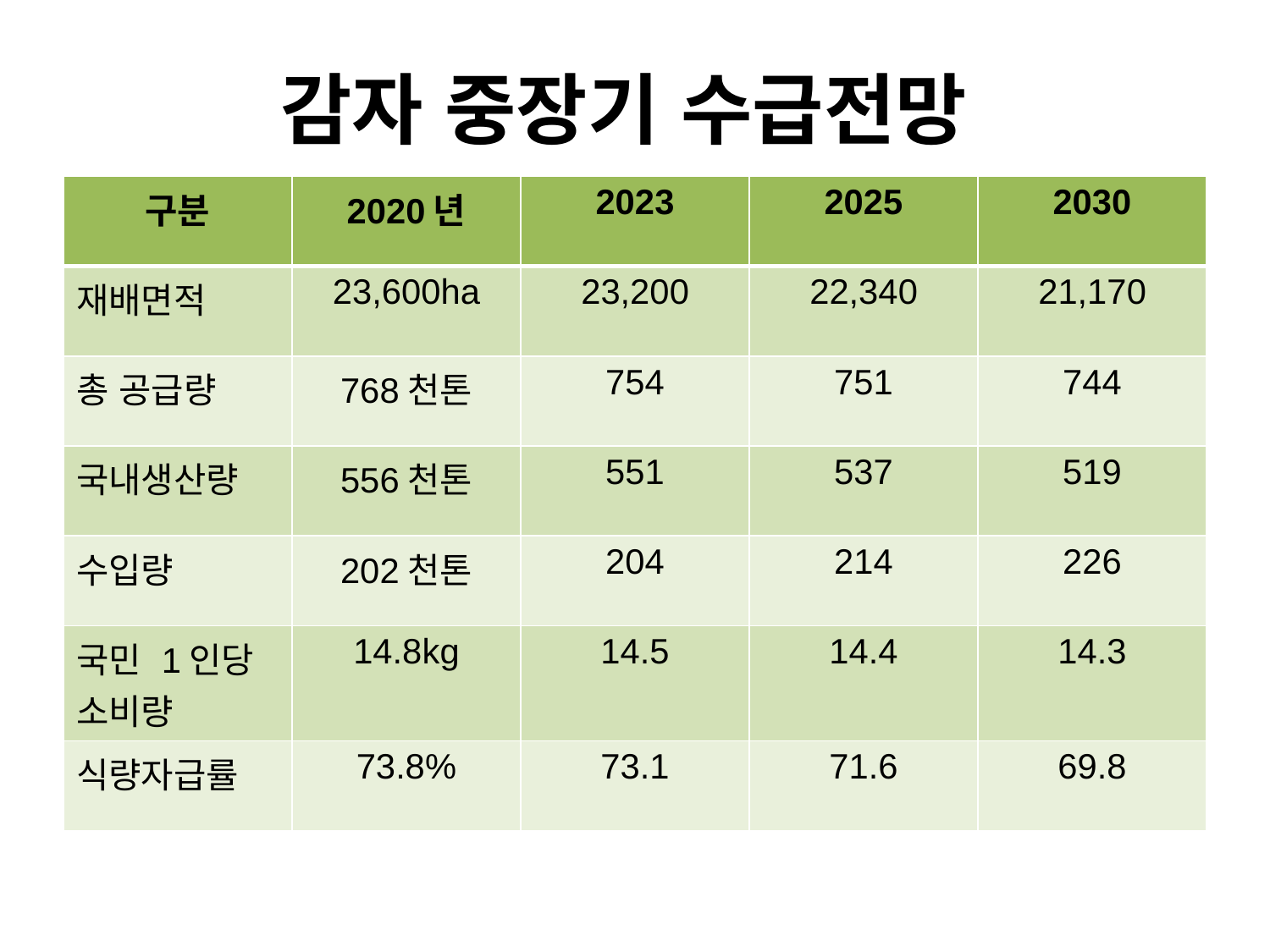

# 감자 중장기 수급전망
| 구분 | 2020년 | 2023 | 2025 | 2030 |
| --- | --- | --- | --- | --- |
| 재배면적 | 23,600ha | 23,200 | 22,340 | 21,170 |
| 총 공급량 | 768천톤 | 754 | 751 | 744 |
| 국내생산량 | 556천톤 | 551 | 537 | 519 |
| 수입량 | 202천톤 | 204 | 214 | 226 |
| 국민 1인당 소비량 | 14.8kg | 14.5 | 14.4 | 14.3 |
| 식량자급률 | 73.8% | 73.1 | 71.6 | 69.8 |